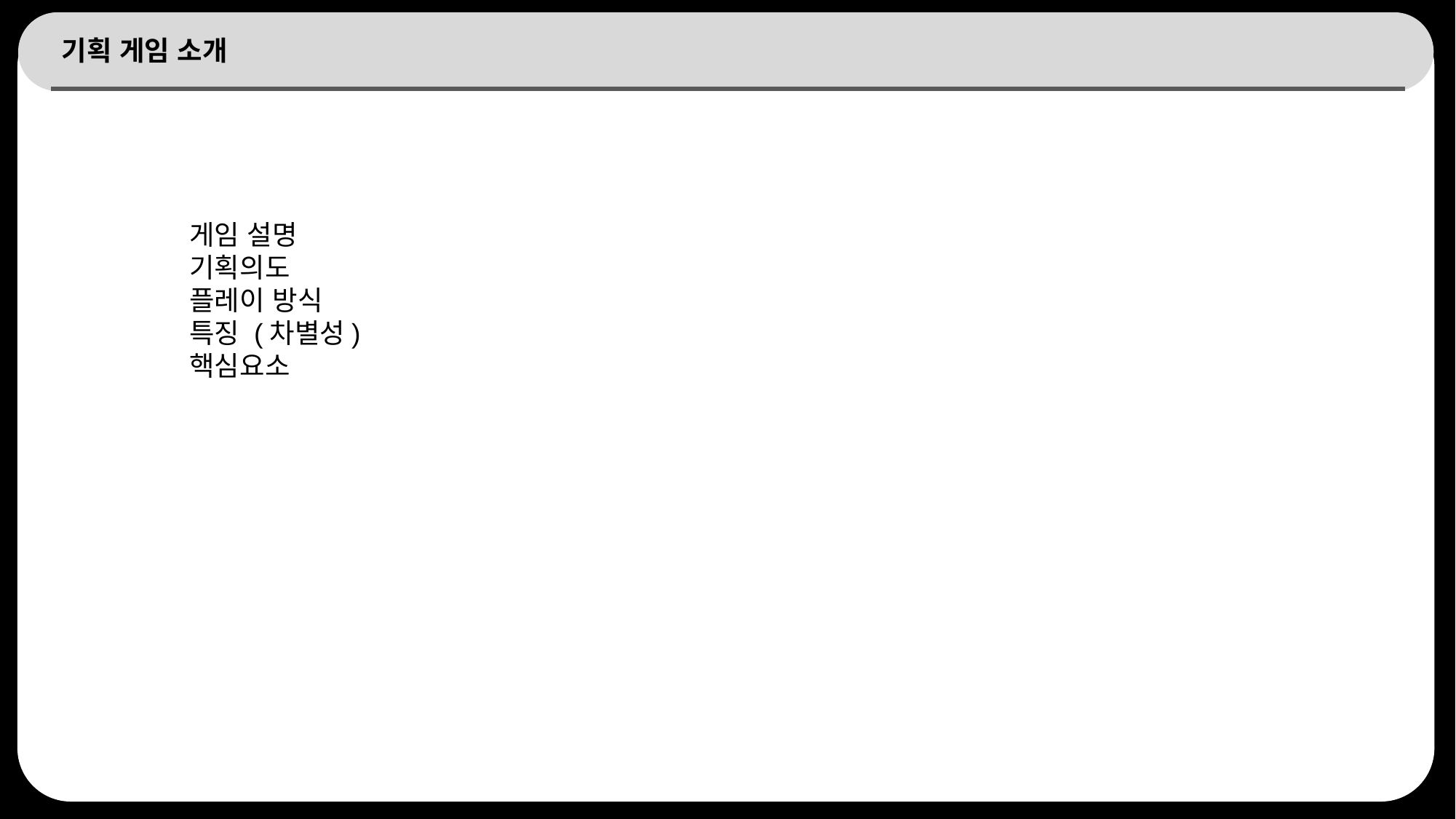

# 기획 게임 소개
게임 설명
기획의도
플레이 방식
특징 (차별성)
핵심요소
25